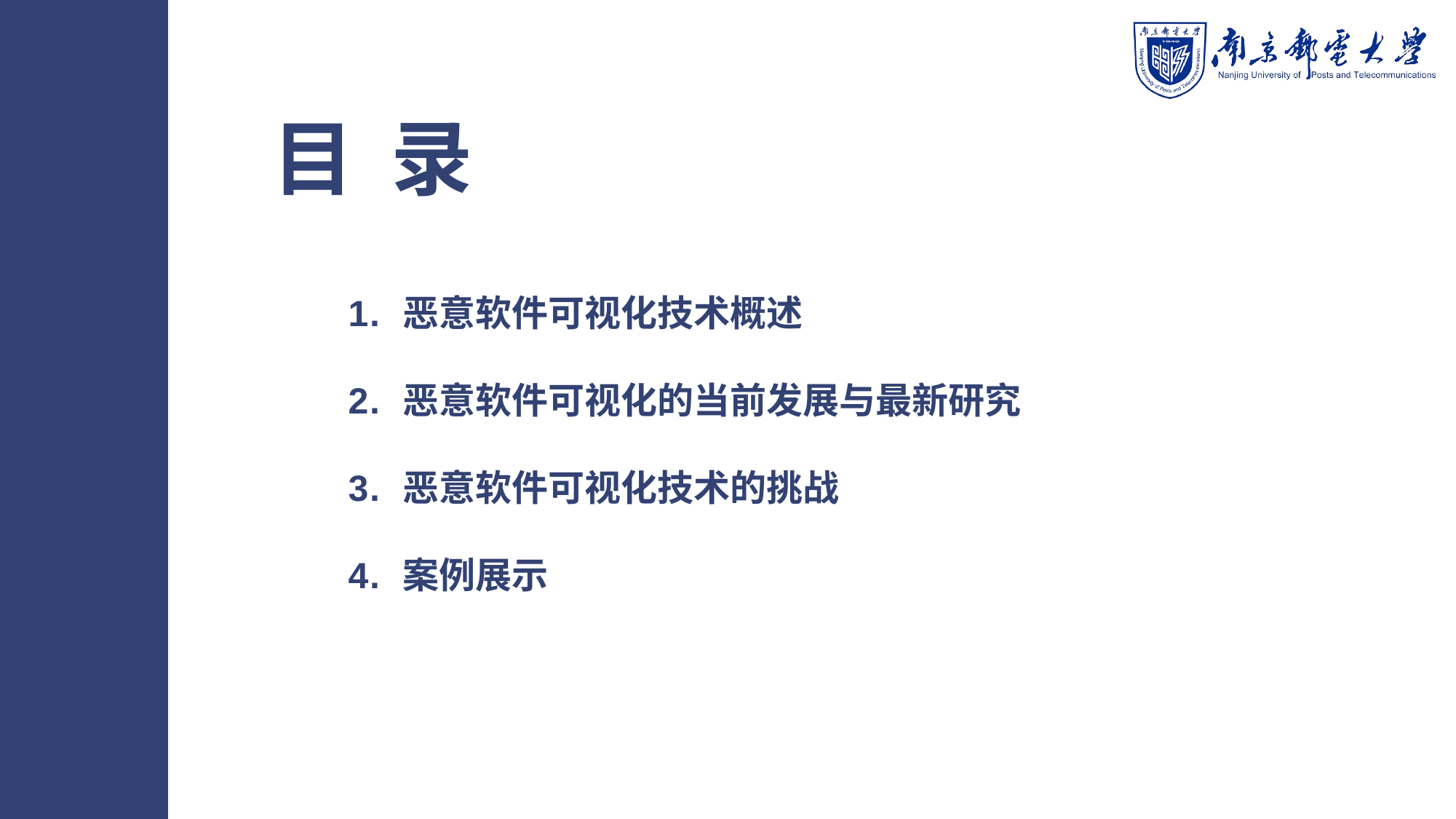

目  录
恶意软件可视化技术概述
恶意软件可视化的当前发展与最新研究
恶意软件可视化技术的挑战
案例展示